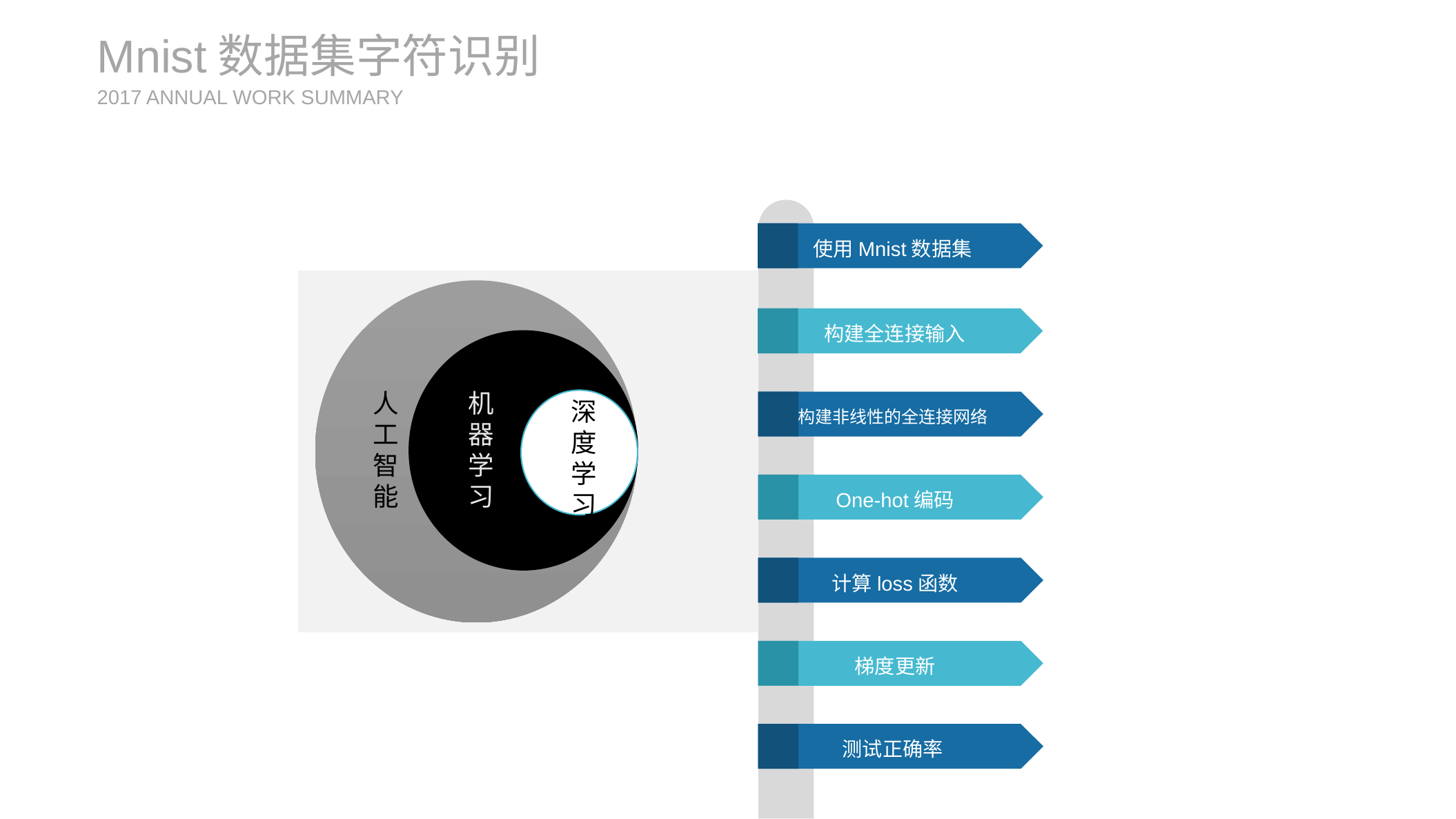

Mnist数据集字符识别
2017 ANNUAL WORK SUMMARY

使用Mnist数据集

构建全连接输入

人工智能
机器学习

深度学习
构建非线性的全连接网络

One-hot编码

计算loss函数
梯度更新

测试正确率